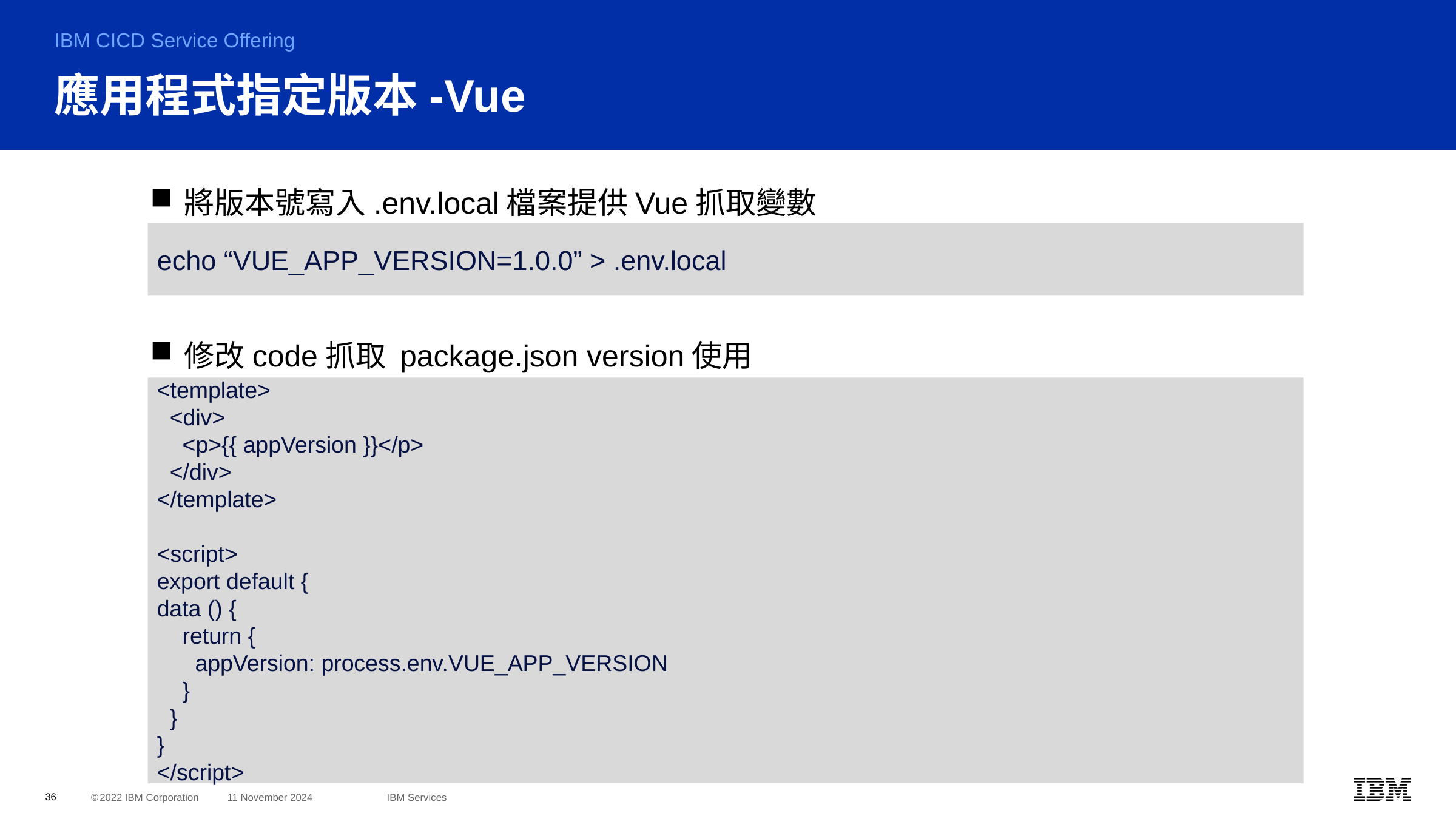

IBM CICD Service Offering
# 應用程式指定版本-Vue
將版本號寫入.env.local檔案提供Vue抓取變數

修改code抓取 package.json version使用
echo “VUE_APP_VERSION=1.0.0” > .env.local
<template>
  <div>
    <p>{{ appVersion }}</p>
  </div>
</template>

<script>
export default {
data () {
    return {
      appVersion: process.env.VUE_APP_VERSION
    }
  }
}
</script>